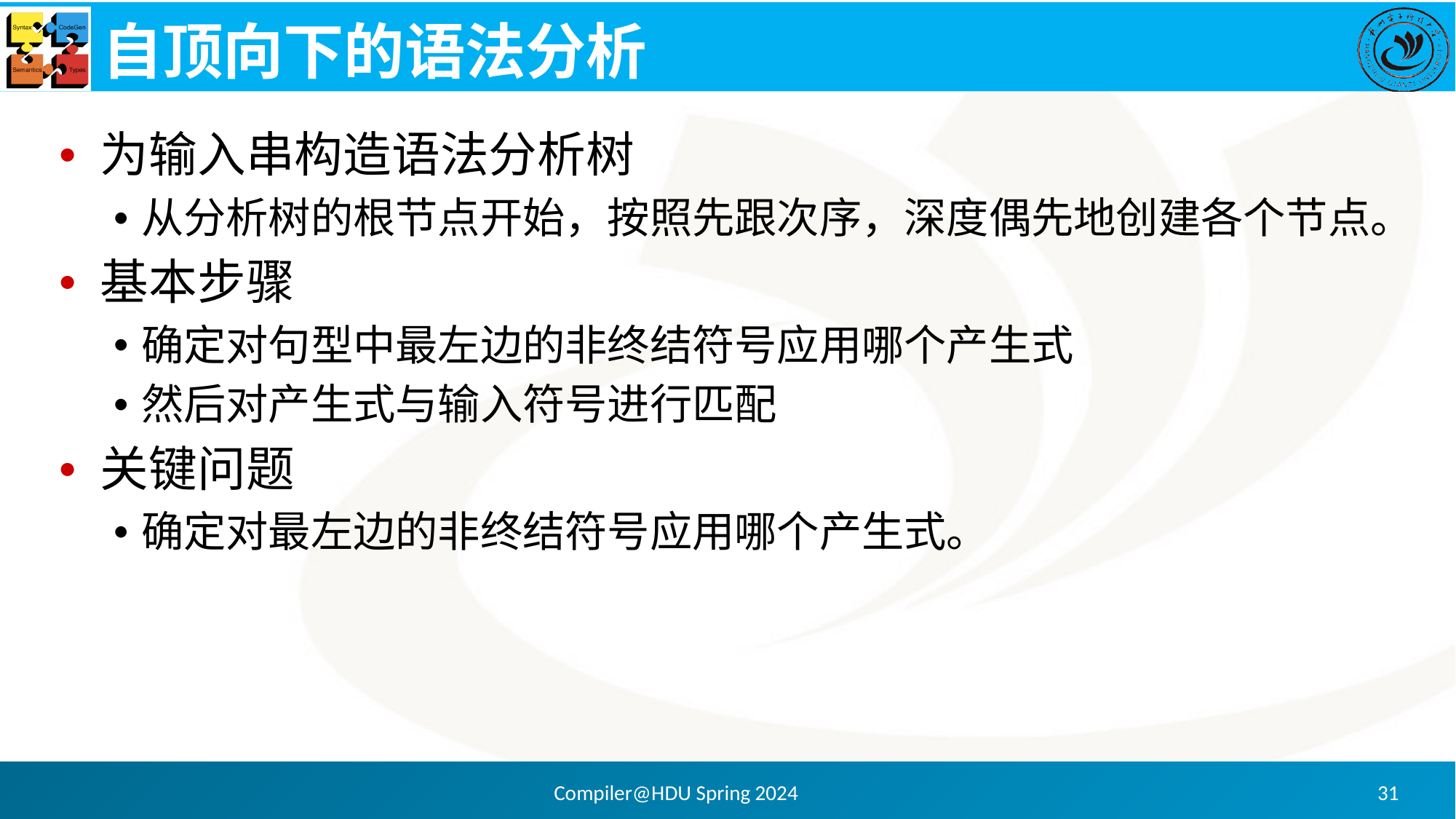

# 自顶向下的语法分析
为输入串构造语法分析树
从分析树的根节点开始，按照先跟次序，深度偶先地创建各个节点。
基本步骤
确定对句型中最左边的非终结符号应用哪个产生式
然后对产生式与输入符号进行匹配
关键问题
确定对最左边的非终结符号应用哪个产生式。
Compiler@HDU Spring 2024
31